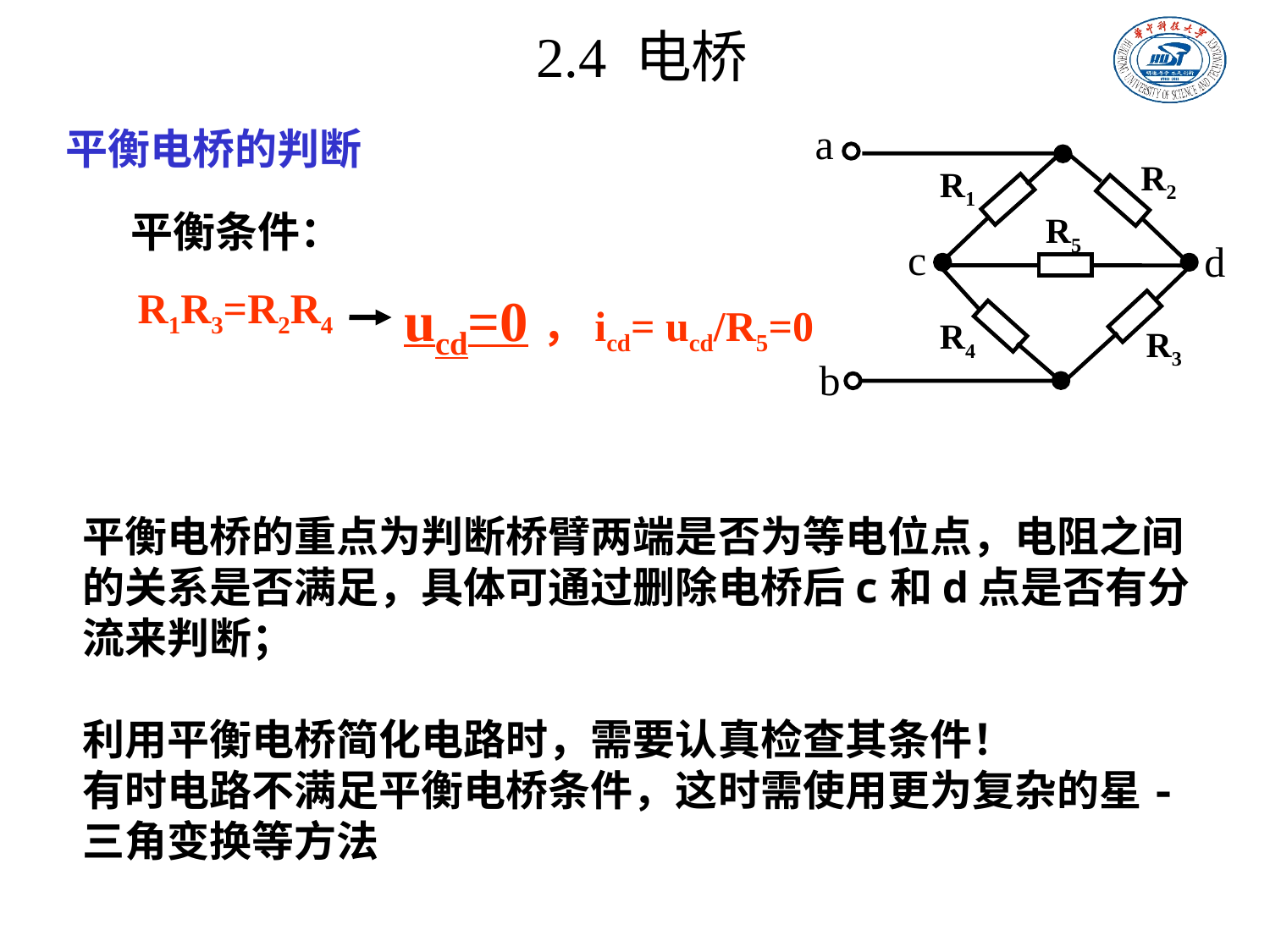

2.4 电桥
a

R2

R1

R5

c
d

R4
R3

b

平衡电桥的判断
平衡条件：
R1R3=R2R4
ucd=0，icd= ucd/R5=0

平衡电桥的重点为判断桥臂两端是否为等电位点，电阻之间的关系是否满足，具体可通过删除电桥后c和d点是否有分流来判断；

利用平衡电桥简化电路时，需要认真检查其条件！
有时电路不满足平衡电桥条件，这时需使用更为复杂的星-三角变换等方法